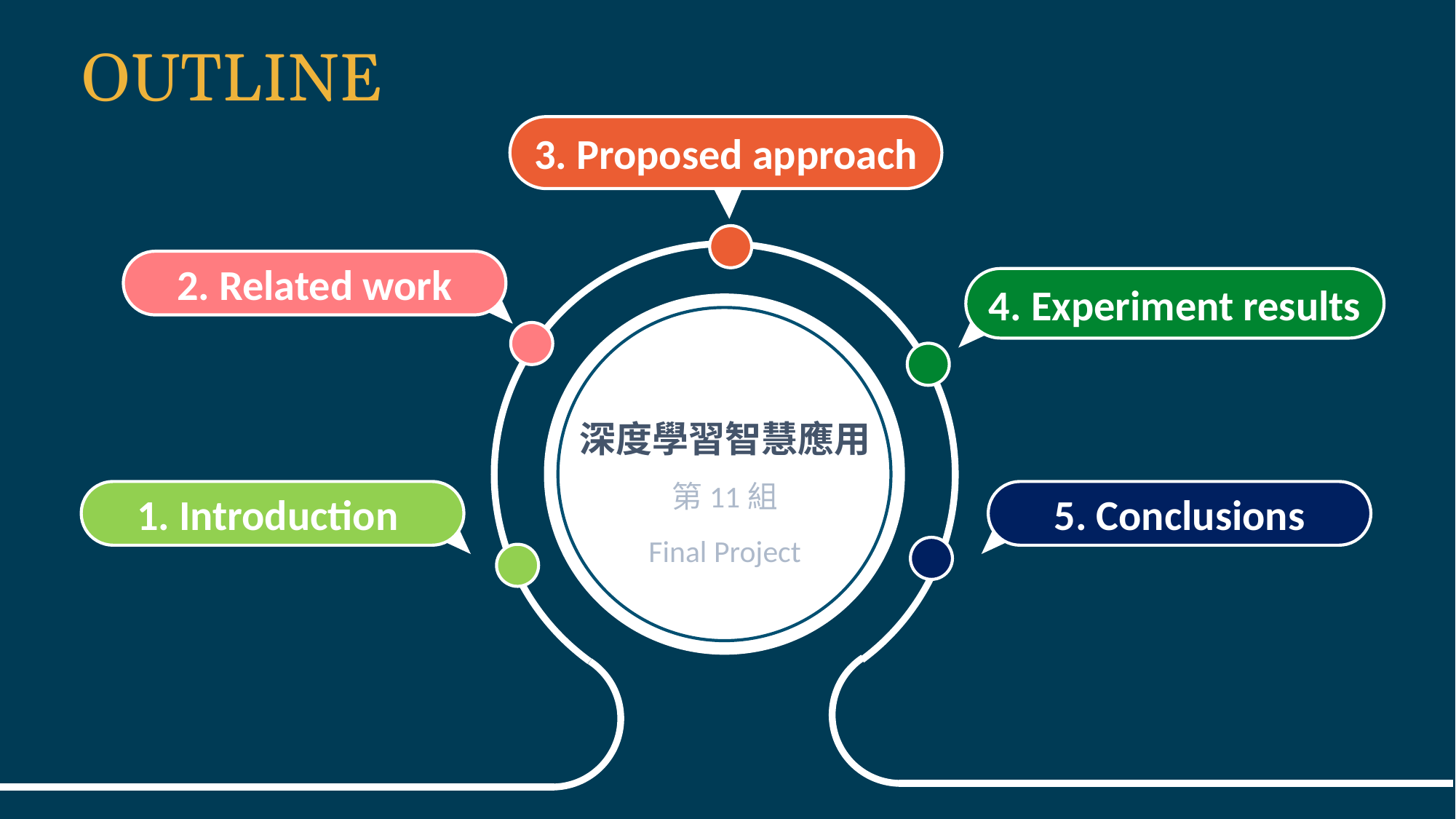

# OUTLINE
3. Proposed approach

2. Related work

4. Experiment results

深度學習智慧應用第11組
Final Project
1. Introduction

5. Conclusions